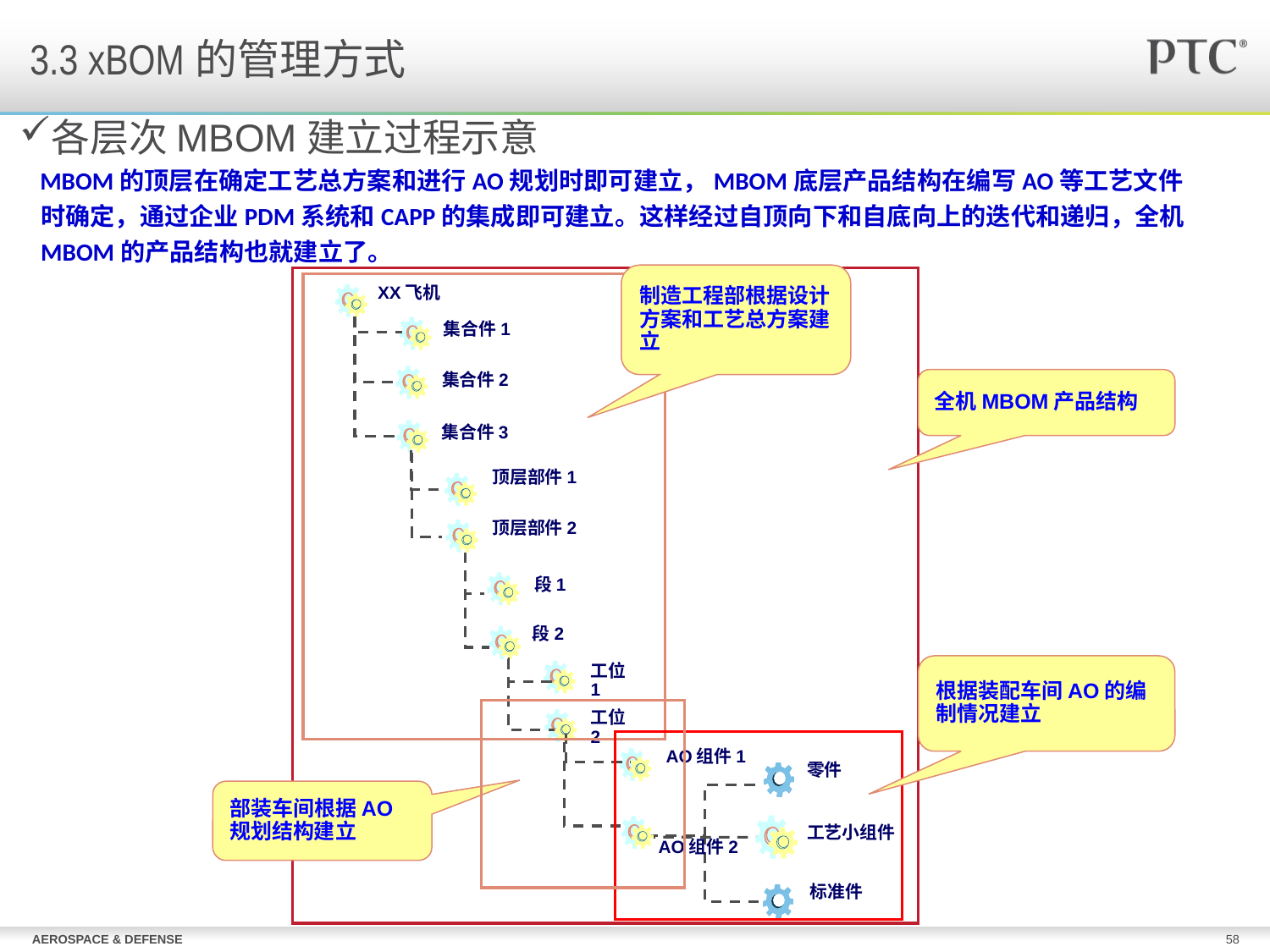

3.3 xBOM的管理方式
# 各层次MBOM建立过程示意
MBOM的顶层在确定工艺总方案和进行AO规划时即可建立，MBOM底层产品结构在编写AO等工艺文件时确定，通过企业PDM系统和CAPP的集成即可建立。这样经过自顶向下和自底向上的迭代和递归，全机MBOM的产品结构也就建立了。
制造工程部根据设计方案和工艺总方案建立

XX飞机

集合件1

集合件2

全机MBOM产品结构

集合件3

顶层部件1

顶层部件2

段1

段2

工位1
根据装配车间AO的编制情况建立

工位2

AO组件1

零件

部装车间根据AO规划结构建立

工艺小组件

AO组件2

标准件